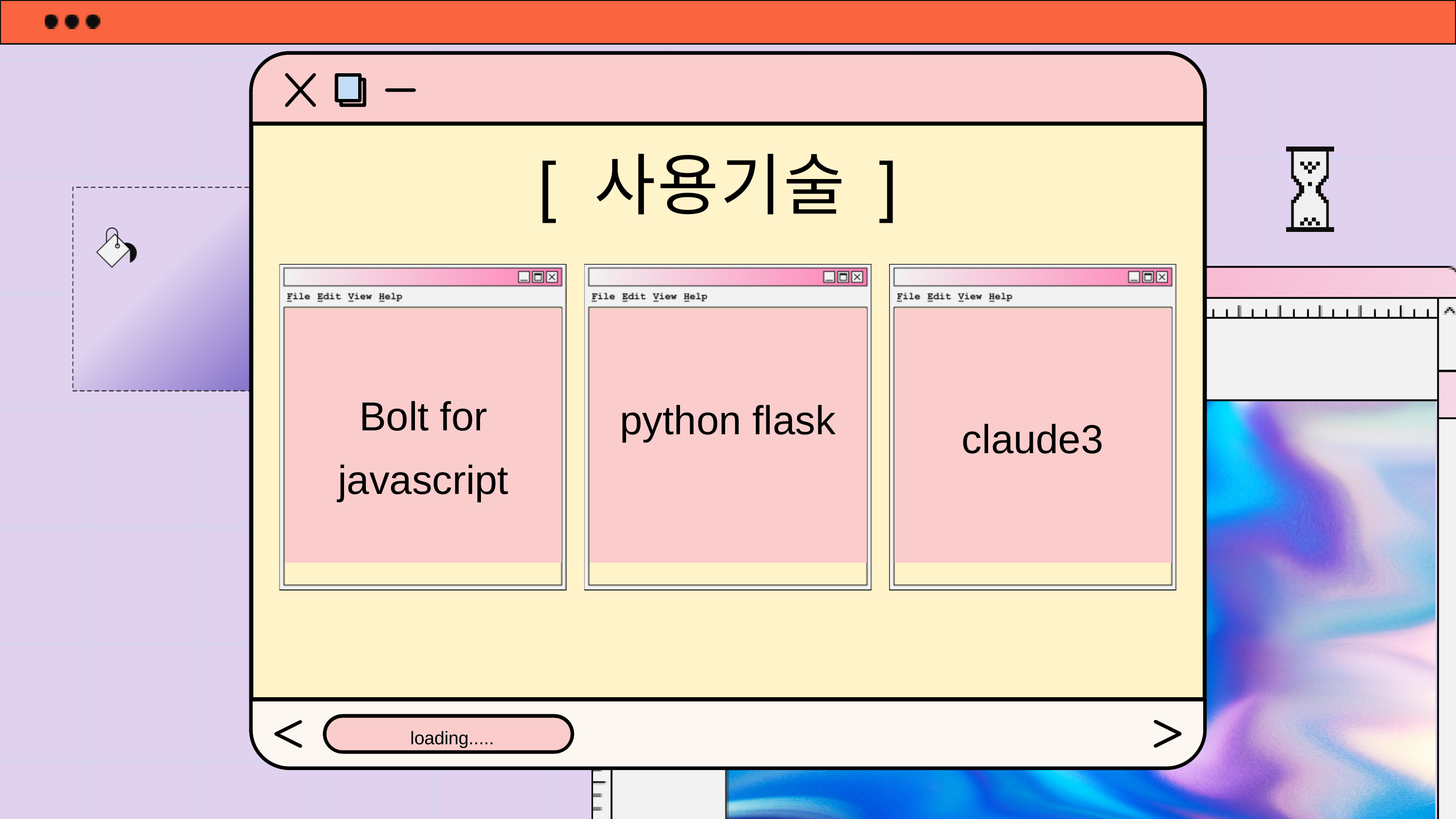

[ 사용기술 ]

Bolt for javascript

python flask
claude3
loading.....